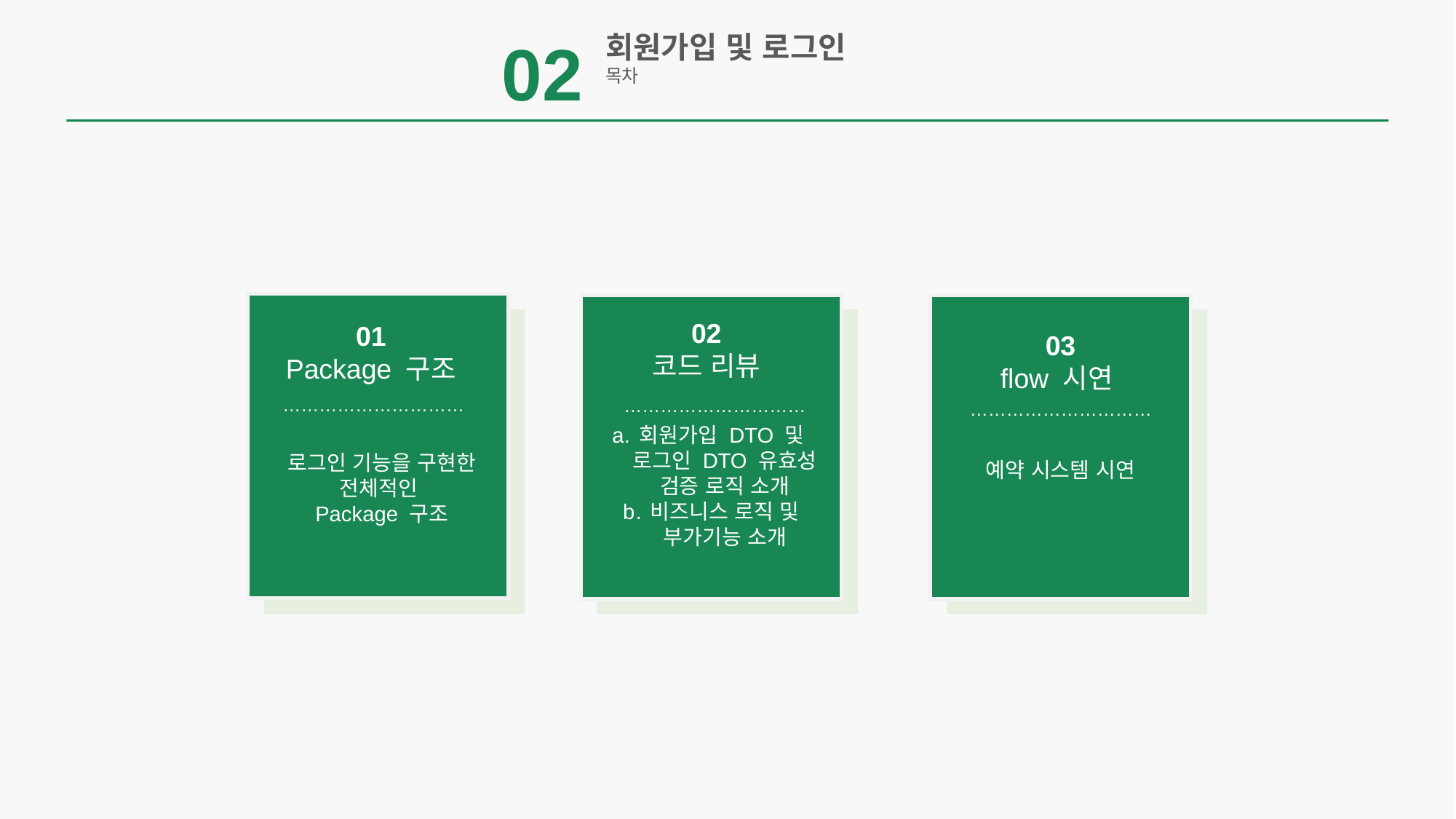

02
회원가입 및 로그인
목차

02
코드 리뷰
01
Package 구조
03
flow 시연
…………………………

…………………………

…………………………

회원가입 DTO 및  로그인 DTO 유효성 검증 로직 소개
비즈니스 로직 및 부가기능 소개
로그인 기능을 구현한
전체적인
Package 구조
예약 시스템 시연